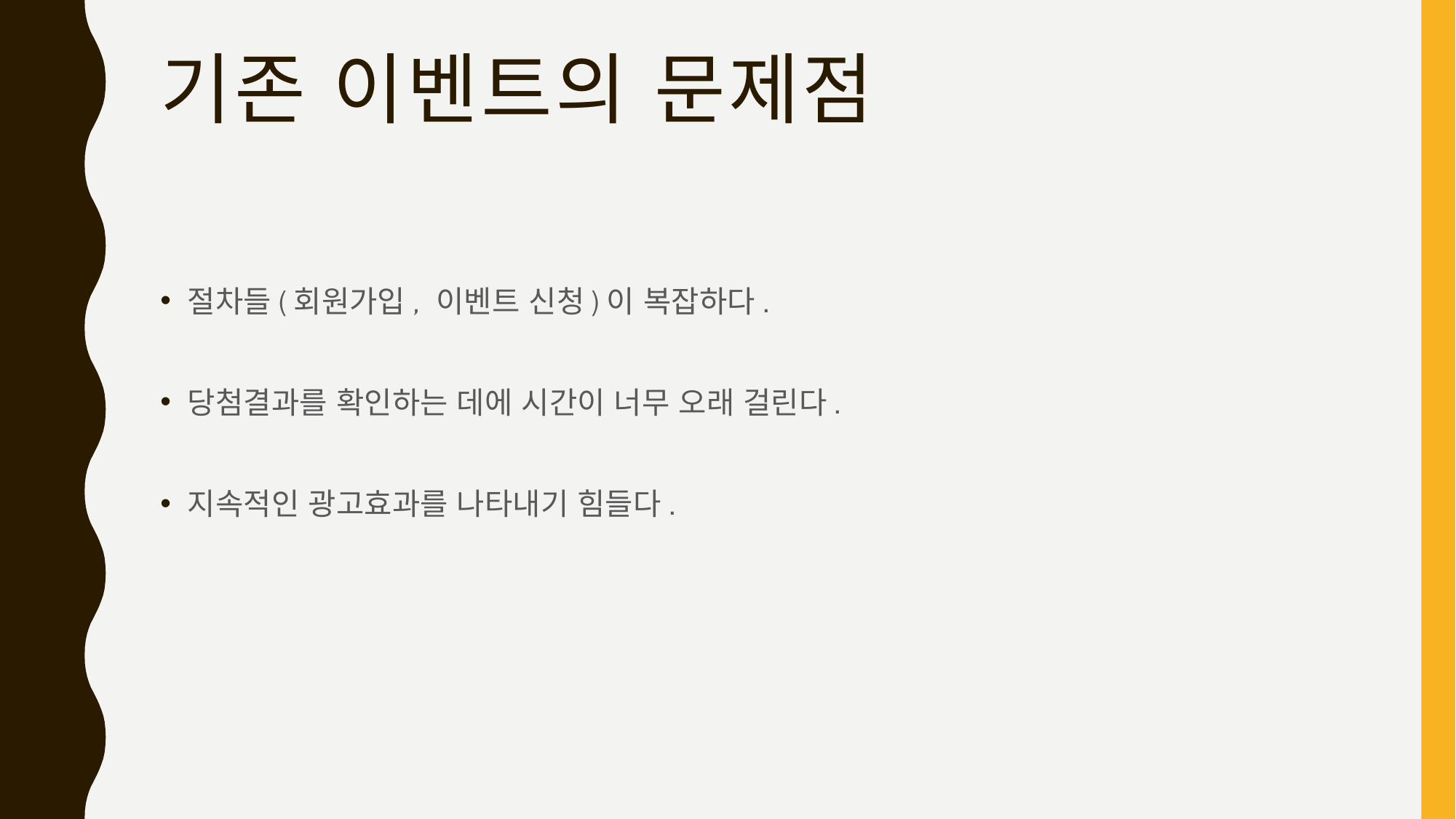

# 기존 이벤트의 문제점
절차들(회원가입, 이벤트 신청)이 복잡하다.

당첨결과를 확인하는 데에 시간이 너무 오래 걸린다.

지속적인 광고효과를 나타내기 힘들다.